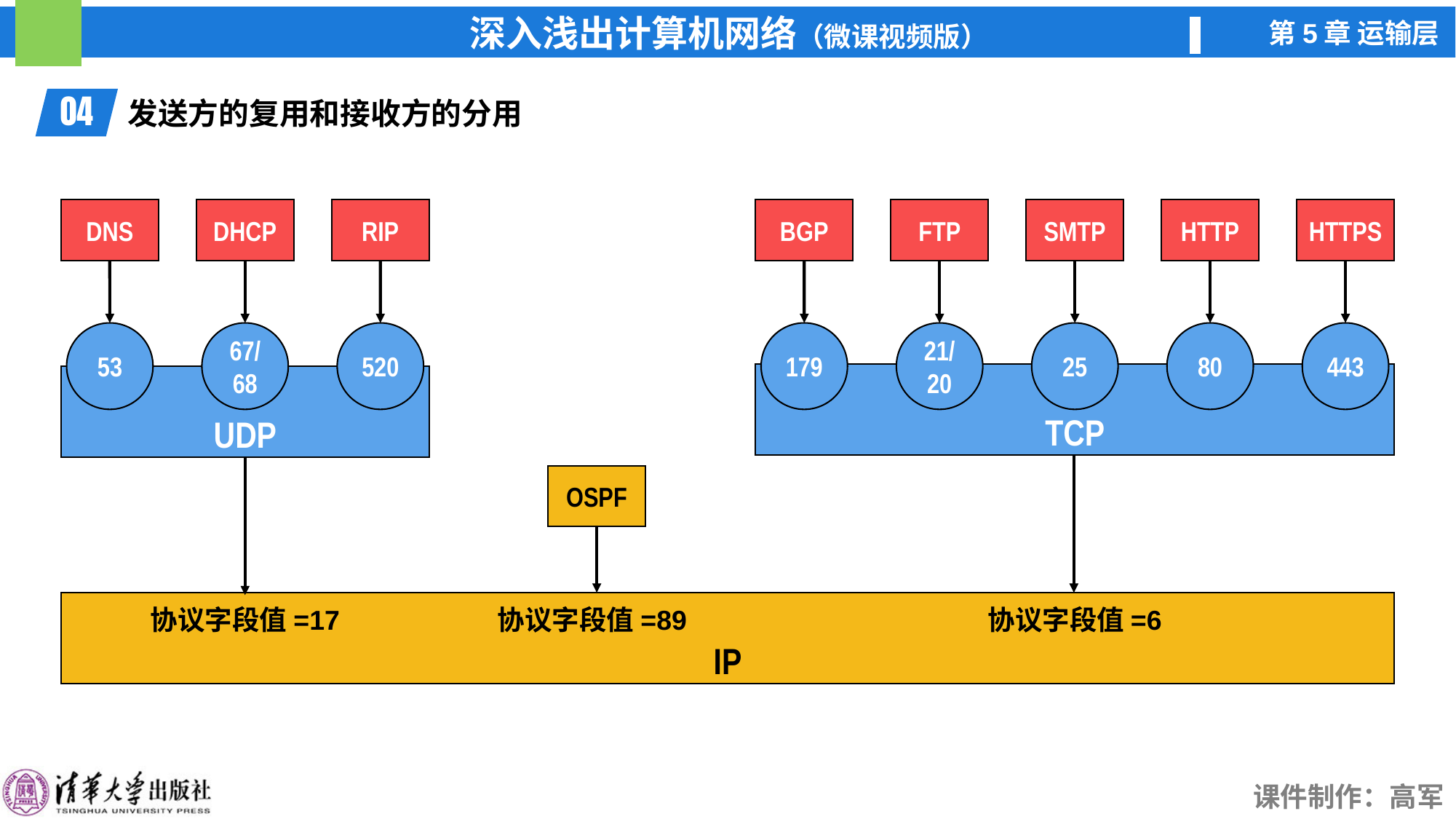

04
发送方的复用和接收方的分用
DNS
DHCP
RIP
BGP
FTP
SMTP
HTTP
HTTPS
80
443
179
21/
20
25
520
67/
68
53

TCP

UDP
OSPF

IP
协议字段值=17
协议字段值=89
协议字段值=6